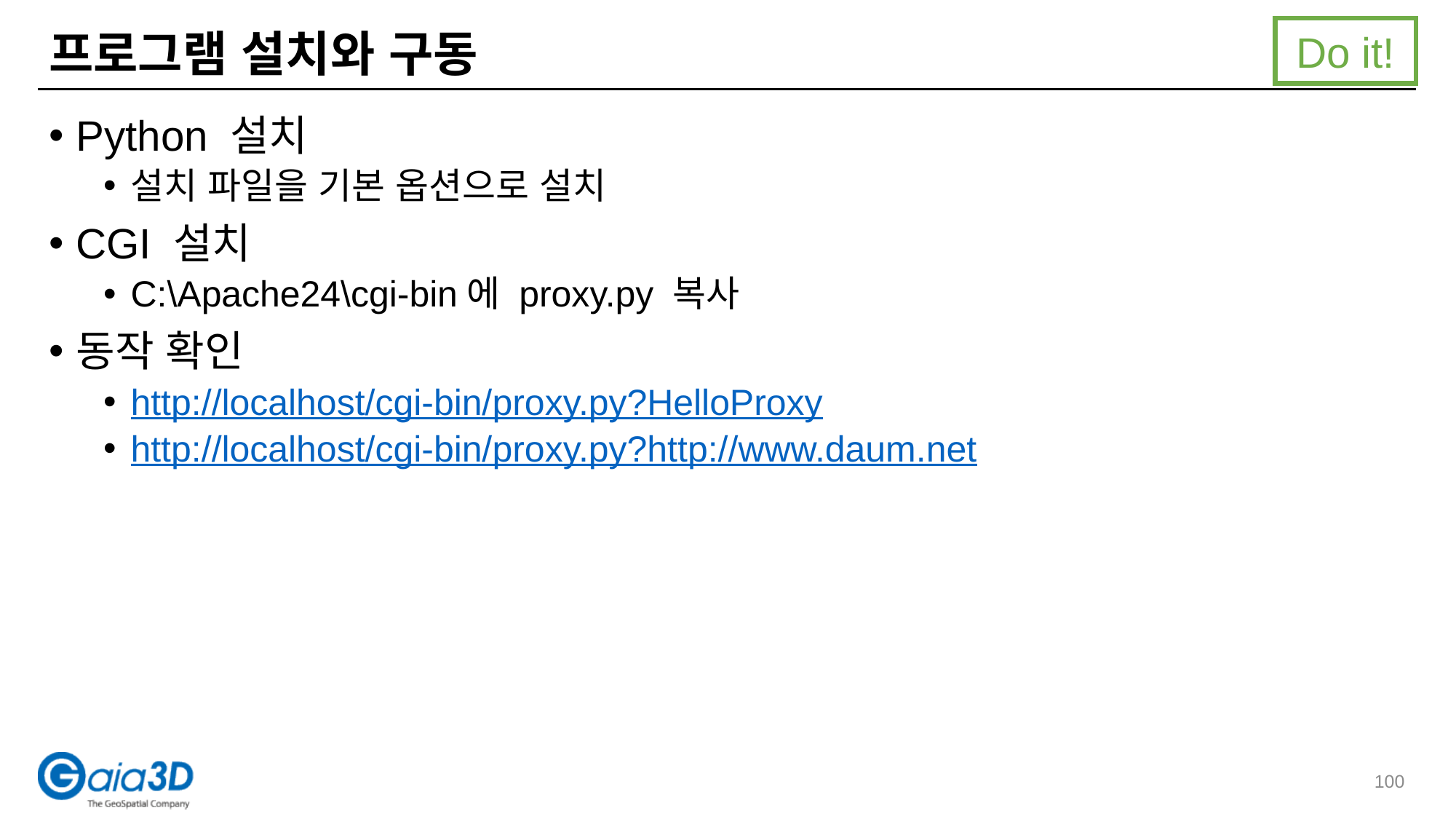

Do it!
# 프로그램 설치와 구동
Python 설치
설치 파일을 기본 옵션으로 설치
CGI 설치
C:\Apache24\cgi-bin에 proxy.py 복사
동작 확인
http://localhost/cgi-bin/proxy.py?HelloProxy
http://localhost/cgi-bin/proxy.py?http://www.daum.net
100